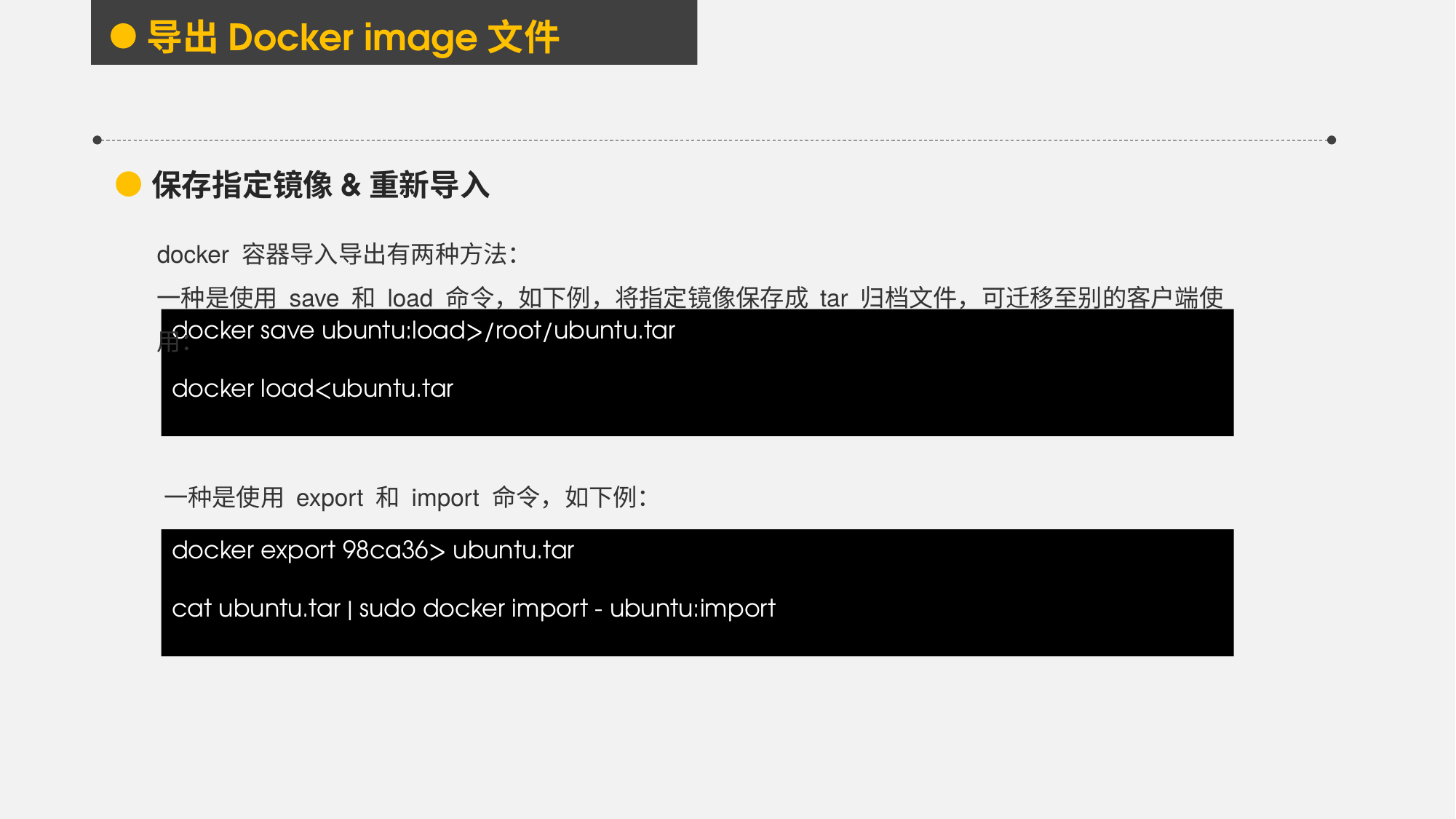

导出Docker image文件

保存指定镜像&重新导入

docker 容器导入导出有两种方法：
一种是使用 save 和 load 命令，如下例，将指定镜像保存成 tar 归档文件，可迁移至别的客户端使用：
docker save ubuntu:load>/root/ubuntu.tar

docker load<ubuntu.tar

一种是使用 export 和 import 命令，如下例：
docker export 98ca36> ubuntu.tar

cat ubuntu.tar | sudo docker import - ubuntu:import